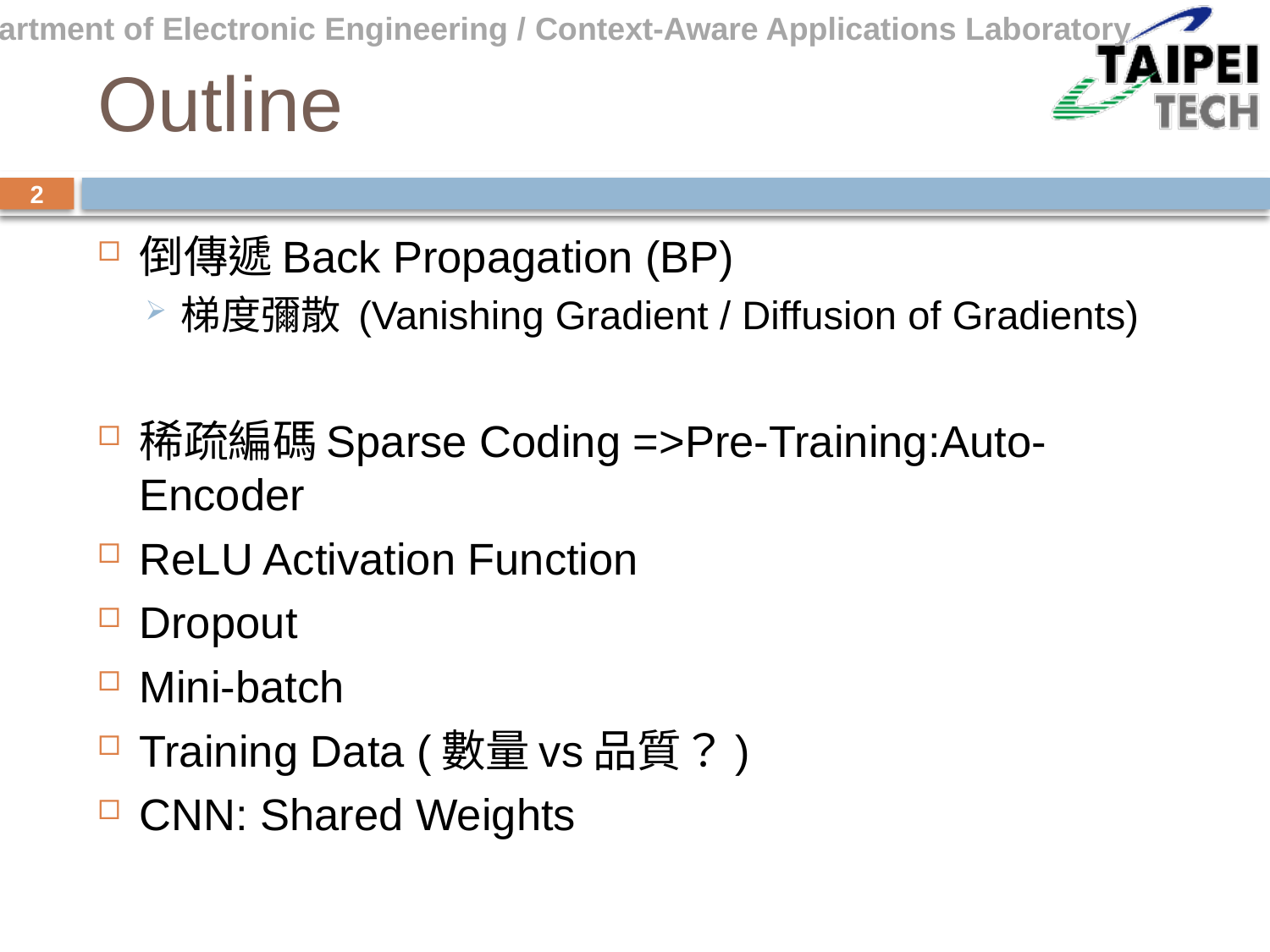

# Outline
2
倒傳遞Back Propagation (BP)
梯度彌散 (Vanishing Gradient / Diffusion of Gradients)

稀疏編碼Sparse Coding =>Pre-Training:Auto-Encoder
ReLU Activation Function
Dropout
Mini-batch
Training Data (數量vs品質？)
CNN: Shared Weights